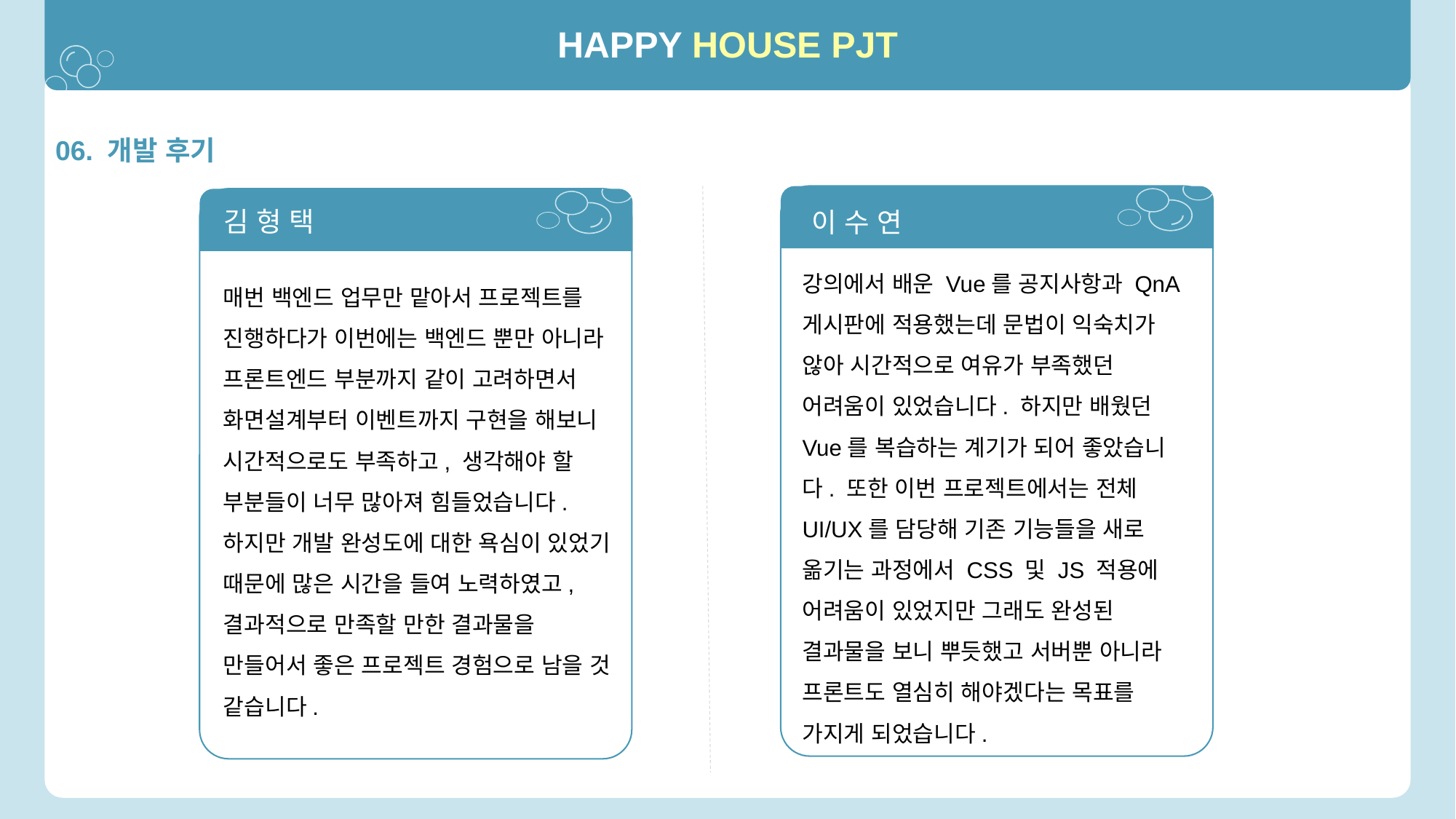

HAPPY HOUSE PJT

06. 개발 후기

김 형 택
이 수 연
강의에서 배운 Vue를 공지사항과 QnA게시판에 적용했는데 문법이 익숙치가 않아 시간적으로 여유가 부족했던 어려움이 있었습니다. 하지만 배웠던 Vue를 복습하는 계기가 되어 좋았습니다. 또한 이번 프로젝트에서는 전체 UI/UX를 담당해 기존 기능들을 새로 옮기는 과정에서 CSS 및 JS 적용에 어려움이 있었지만 그래도 완성된 결과물을 보니 뿌듯했고 서버뿐 아니라 프론트도 열심히 해야겠다는 목표를 가지게 되었습니다.
매번 백엔드 업무만 맡아서 프로젝트를 진행하다가 이번에는 백엔드 뿐만 아니라 프론트엔드 부분까지 같이 고려하면서 화면설계부터 이벤트까지 구현을 해보니 시간적으로도 부족하고, 생각해야 할 부분들이 너무 많아져 힘들었습니다. 하지만 개발 완성도에 대한 욕심이 있었기 때문에 많은 시간을 들여 노력하였고, 결과적으로 만족할 만한 결과물을 만들어서 좋은 프로젝트 경험으로 남을 것 같습니다.